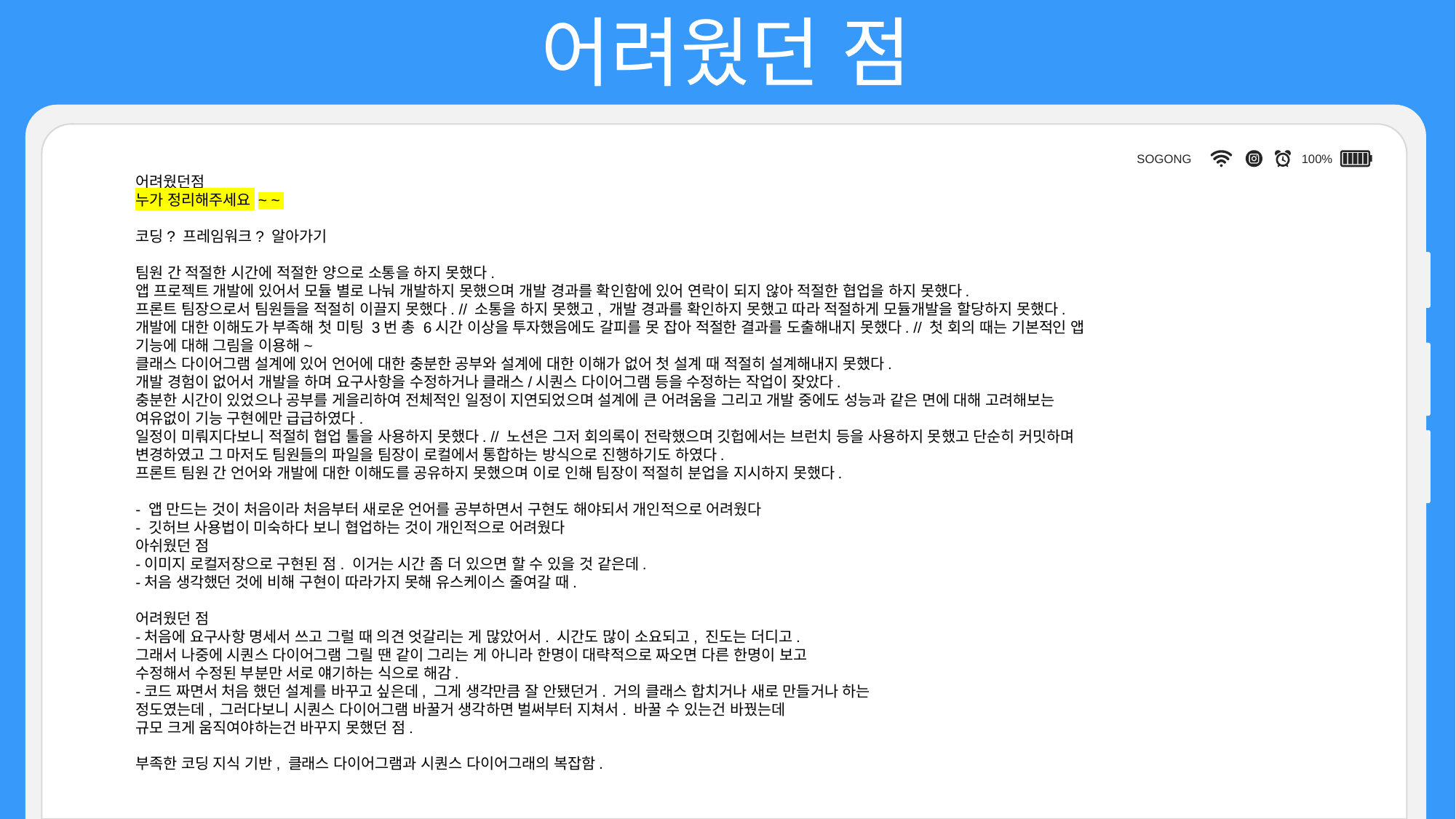

어려웠던 점

SOGONG
100%

어려웠던점
누가 정리해주세요 ~ ~

코딩? 프레임워크? 알아가기

팀원 간 적절한 시간에 적절한 양으로 소통을 하지 못했다.
앱 프로젝트 개발에 있어서 모듈 별로 나눠 개발하지 못했으며 개발 경과를 확인함에 있어 연락이 되지 않아 적절한 협업을 하지 못했다.
프론트 팀장으로서 팀원들을 적절히 이끌지 못했다. // 소통을 하지 못했고, 개발 경과를 확인하지 못했고 따라 적절하게 모듈개발을 할당하지 못했다.
개발에 대한 이해도가 부족해 첫 미팅 3번 총 6시간 이상을 투자했음에도 갈피를 못 잡아 적절한 결과를 도출해내지 못했다. // 첫 회의 때는 기본적인 앱 기능에 대해 그림을 이용해~
클래스 다이어그램 설계에 있어 언어에 대한 충분한 공부와 설계에 대한 이해가 없어 첫 설계 때 적절히 설계해내지 못했다.
개발 경험이 없어서 개발을 하며 요구사항을 수정하거나 클래스/시퀀스 다이어그램 등을 수정하는 작업이 잦았다.
충분한 시간이 있었으나 공부를 게을리하여 전체적인 일정이 지연되었으며 설계에 큰 어려움을 그리고 개발 중에도 성능과 같은 면에 대해 고려해보는 여유없이 기능 구현에만 급급하였다.
일정이 미뤄지다보니 적절히 협업 툴을 사용하지 못했다. // 노션은 그저 회의록이 전락했으며 깃헙에서는 브런치 등을 사용하지 못했고 단순히 커밋하며 변경하였고 그 마저도 팀원들의 파일을 팀장이 로컬에서 통합하는 방식으로 진행하기도 하였다.
프론트 팀원 간 언어와 개발에 대한 이해도를 공유하지 못했으며 이로 인해 팀장이 적절히 분업을 지시하지 못했다.

- 앱 만드는 것이 처음이라 처음부터 새로운 언어를 공부하면서 구현도 해야되서 개인적으로 어려웠다
- 깃허브 사용법이 미숙하다 보니 협업하는 것이 개인적으로 어려웠다
아쉬웠던 점
-이미지 로컬저장으로 구현된 점. 이거는 시간 좀 더 있으면 할 수 있을 것 같은데.
-처음 생각했던 것에 비해 구현이 따라가지 못해 유스케이스 줄여갈 때.

어려웠던 점
-처음에 요구사항 명세서 쓰고 그럴 때 의견 엇갈리는 게 많았어서. 시간도 많이 소요되고, 진도는 더디고.
그래서 나중에 시퀀스 다이어그램 그릴 땐 같이 그리는 게 아니라 한명이 대략적으로 짜오면 다른 한명이 보고
수정해서 수정된 부분만 서로 얘기하는 식으로 해감.
-코드 짜면서 처음 했던 설계를 바꾸고 싶은데, 그게 생각만큼 잘 안됐던거. 거의 클래스 합치거나 새로 만들거나 하는
정도였는데, 그러다보니 시퀀스 다이어그램 바꿀거 생각하면 벌써부터 지쳐서. 바꿀 수 있는건 바꿨는데
규모 크게 움직여야하는건 바꾸지 못했던 점.

부족한 코딩 지식 기반, 클래스 다이어그램과 시퀀스 다이어그래의 복잡함.